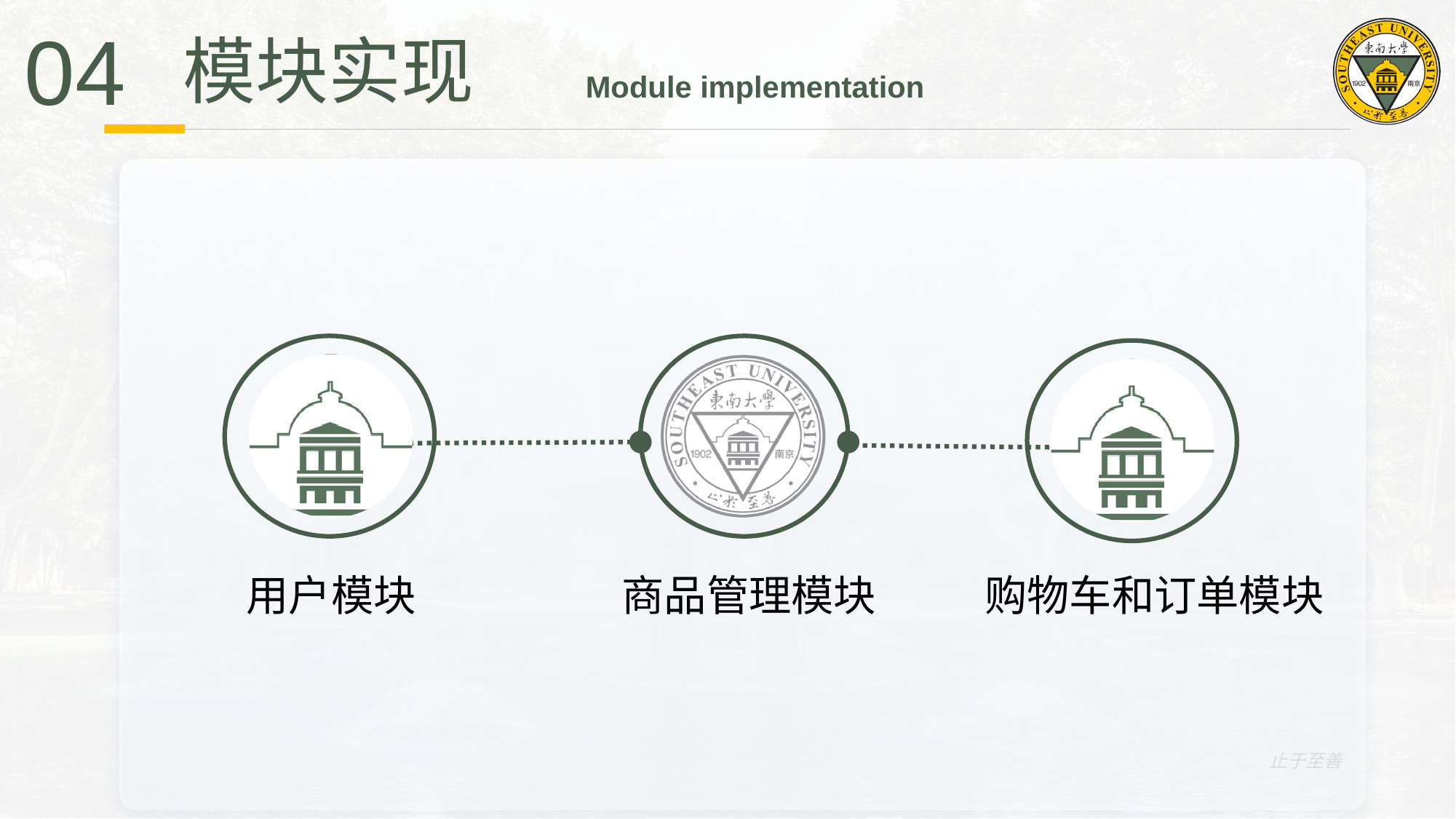

04
 模块实现  	Module implementation

用户模块
商品管理模块
购物车和订单模块